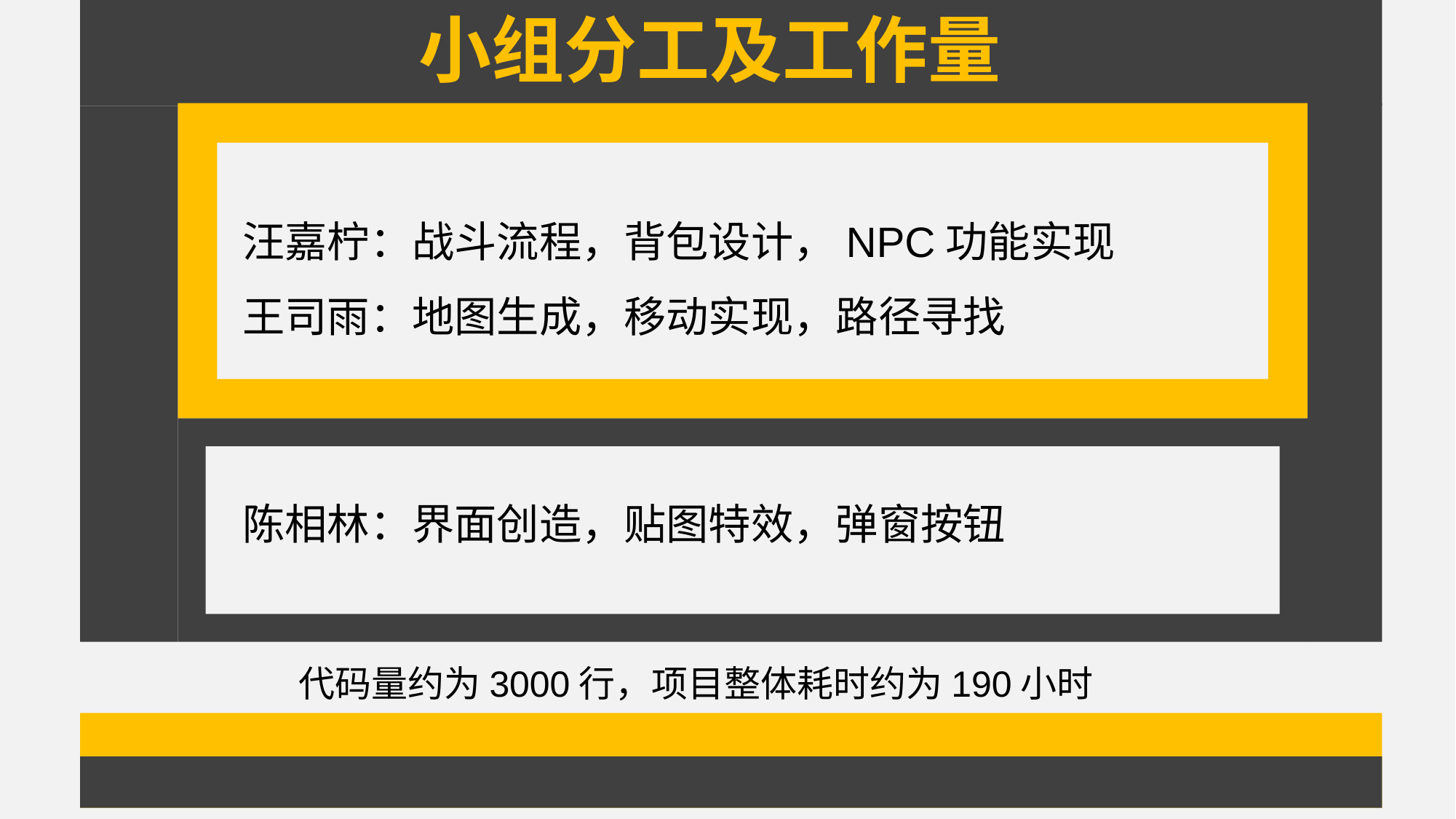

小组分工及工作量

汪嘉柠：战斗流程，背包设计，NPC功能实现
王司雨：地图生成，移动实现，路径寻找

陈相林：界面创造，贴图特效，弹窗按钮

代码量约为3000行，项目整体耗时约为190小时